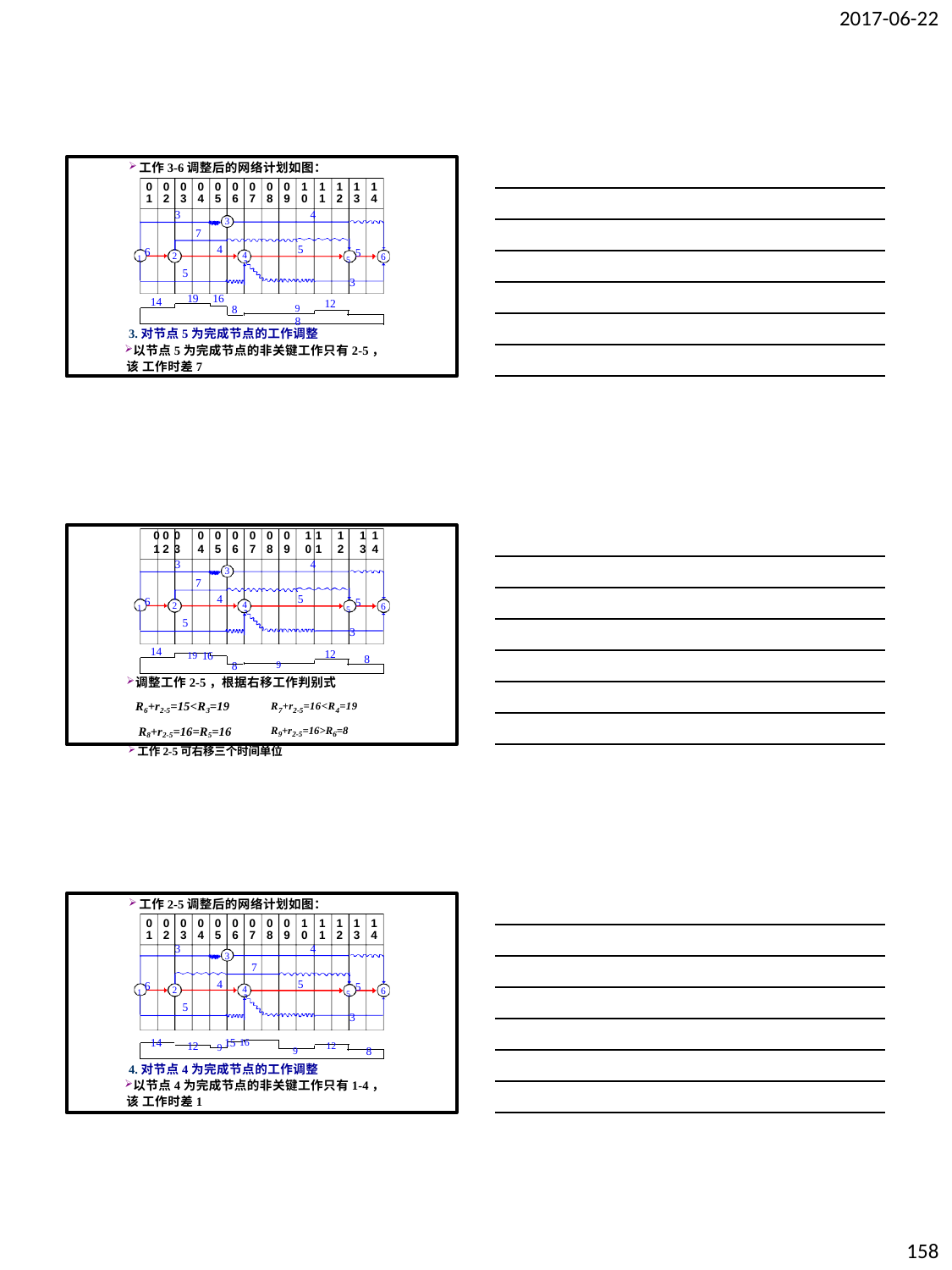

2017-06-22

工作3-6调整后的网络计划如图：

| 0 1 | 0 2 | 0 3 | 0 4 | 0 5 | 0 6 | 0 7 | 0 8 | 0 9 | 1 0 | 1 1 | 1 2 | 1 3 | 1 4 |
| --- | --- | --- | --- | --- | --- | --- | --- | --- | --- | --- | --- | --- | --- |

3
4
3

7
1 6
4
5
5 5
3
4
2
6

5

19
16
8	9	8
14
12

3.对节点5为完成节点的工作调整
以节点5为完成节点的非关键工作只有2-5，该 工作时差7

| 0 0 0 | 0 | 0 | 0 | 0 | 0 | 0 | 1 1 | 1 | 1 1 |
| --- | --- | --- | --- | --- | --- | --- | --- | --- | --- |
| 1 2 3 | 4 | 5 | 6 | 7 | 8 | 9 | 0 1 | 2 | 3 4 |
3
4

3
7

1 6
4
5
5 5
3
4
2
6
5

19 16

14
12

8
8	9

调整工作2-5，根据右移工作判别式 R6+r2-5=15<R3=19	R7+r2-5=16<R4=19  R8+r2-5=16=R5=16	R9+r2-5=16>R6=8
工作2-5可右移三个时间单位

工作2-5调整后的网络计划如图：

| 0 1 | 0 2 | 0 3 | 0 4 | 0 5 | 0 6 | 0 7 | 0 8 | 0 9 | 1 0 | 1 1 | 1 2 | 1 3 | 1 4 |
| --- | --- | --- | --- | --- | --- | --- | --- | --- | --- | --- | --- | --- | --- |

3
4
3

7
1 6
4
5
5 5
3
4
2
6

5

14	9 15 16
12	12
9	8

4.对节点4为完成节点的工作调整
以节点4为完成节点的非关键工作只有1-4，该 工作时差1

158